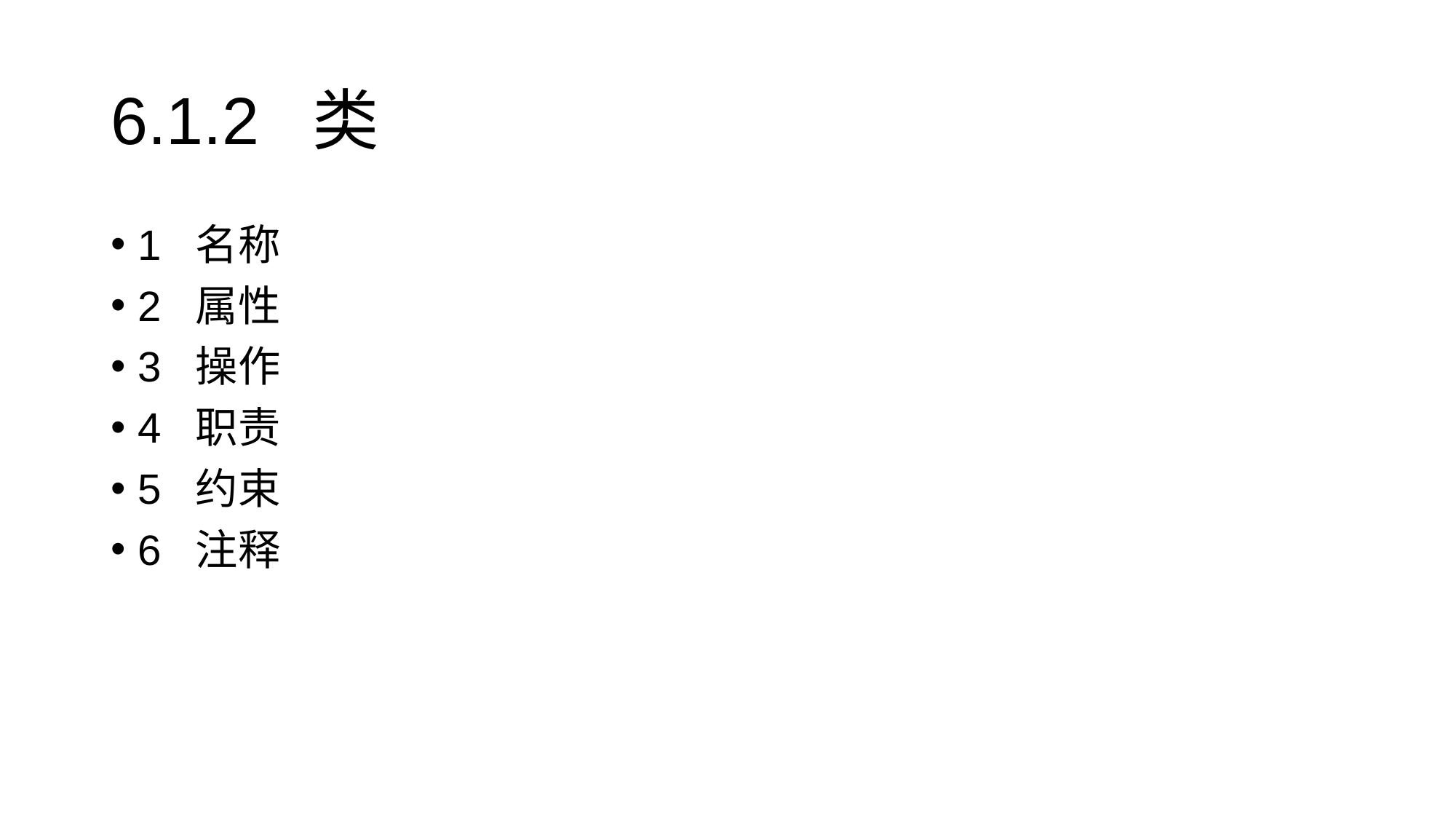

# 6.1.2  类
1  名称
2  属性
3  操作
4  职责
5  约束
6  注释